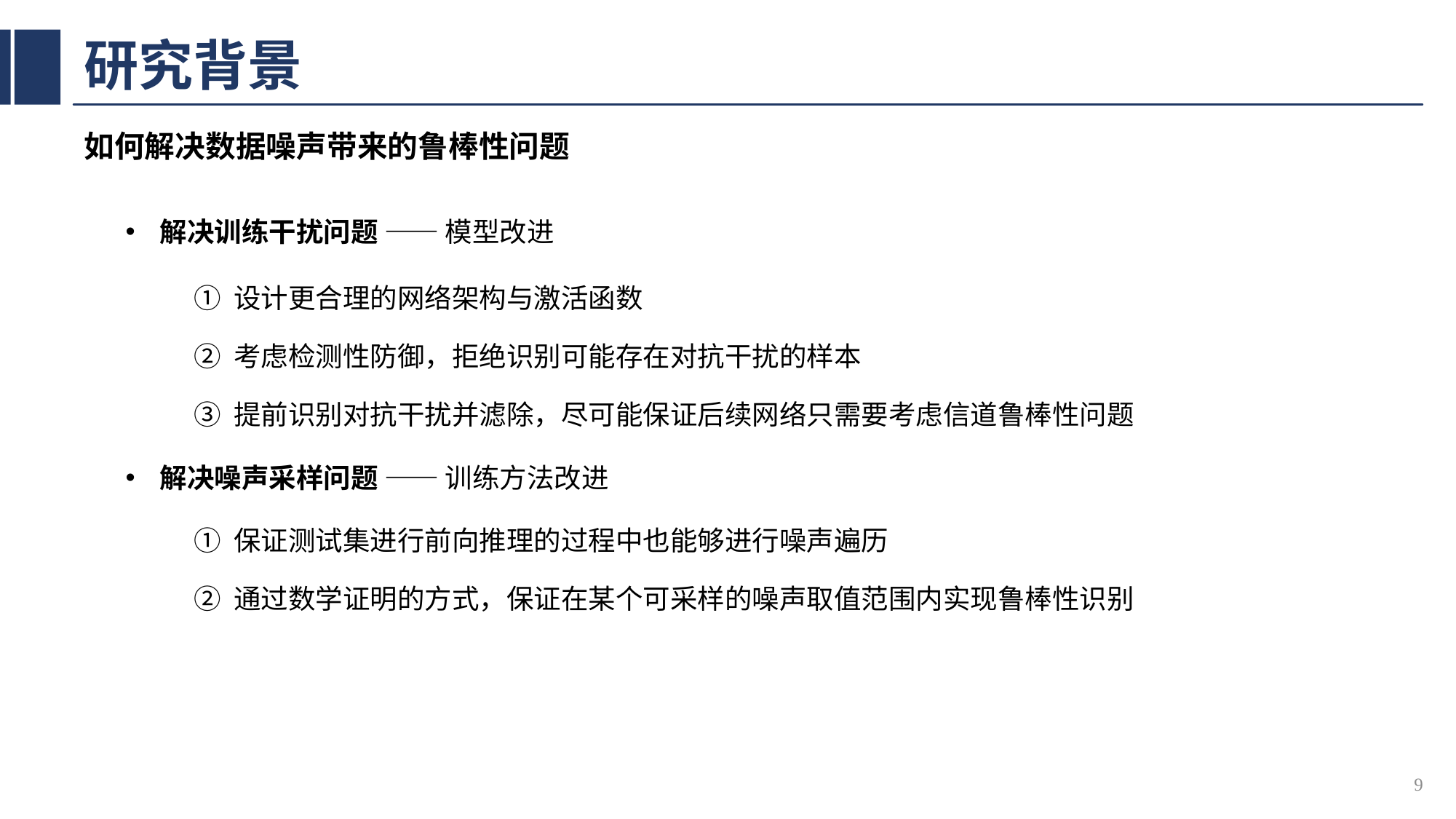

# 研究背景
如何解决数据噪声带来的鲁棒性问题
解决训练干扰问题 —— 模型改进

解决噪声采样问题 —— 训练方法改进
① 设计更合理的网络架构与激活函数
② 考虑检测性防御，拒绝识别可能存在对抗干扰的样本
③ 提前识别对抗干扰并滤除，尽可能保证后续网络只需要考虑信道鲁棒性问题
① 保证测试集进行前向推理的过程中也能够进行噪声遍历
② 通过数学证明的方式，保证在某个可采样的噪声取值范围内实现鲁棒性识别
9